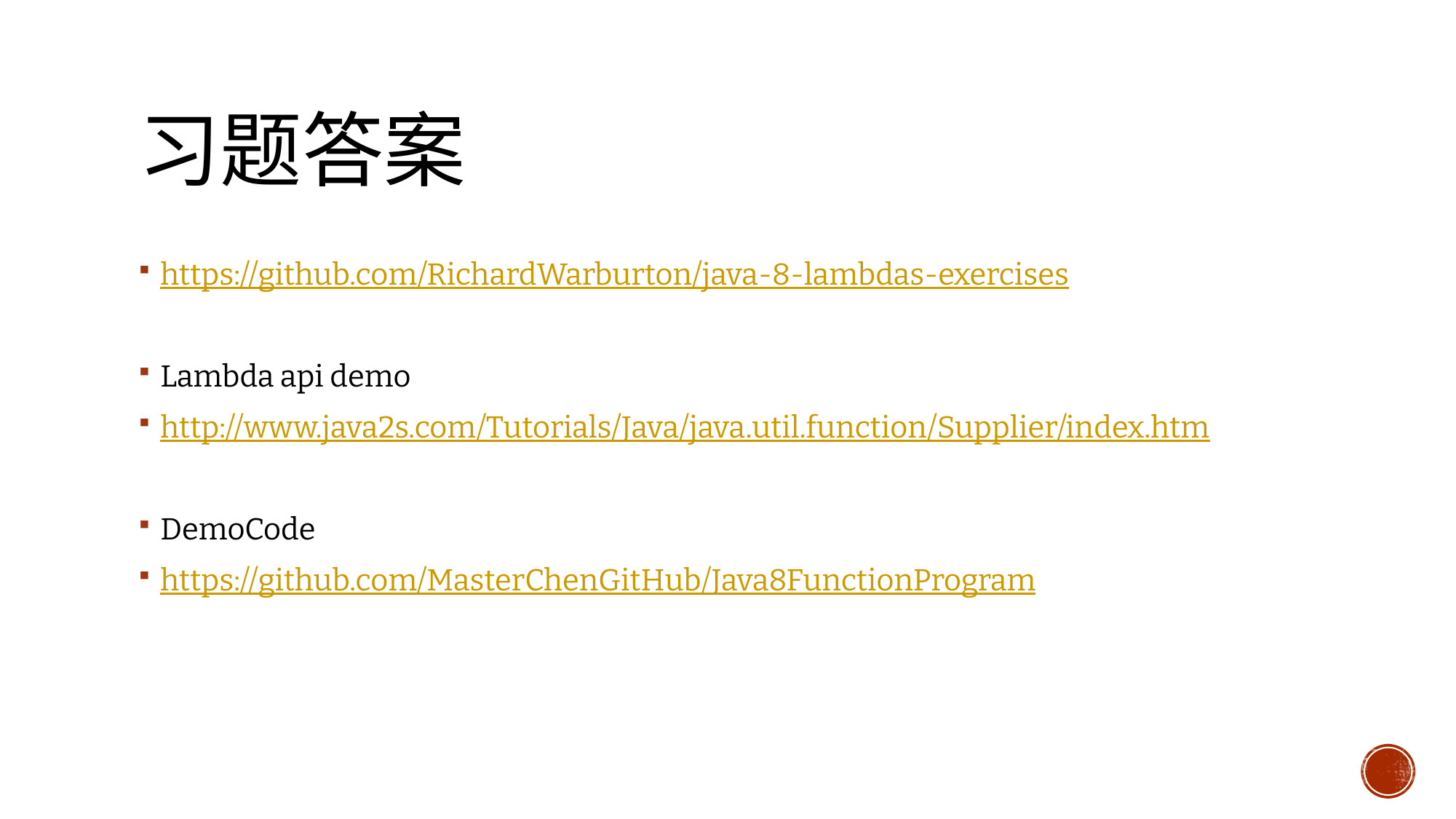

# 习题答案
https://github.com/RichardWarburton/java-8-lambdas-exercises

Lambda api demo
http://www.java2s.com/Tutorials/Java/java.util.function/Supplier/index.htm

DemoCode
https://github.com/MasterChenGitHub/Java8FunctionProgram